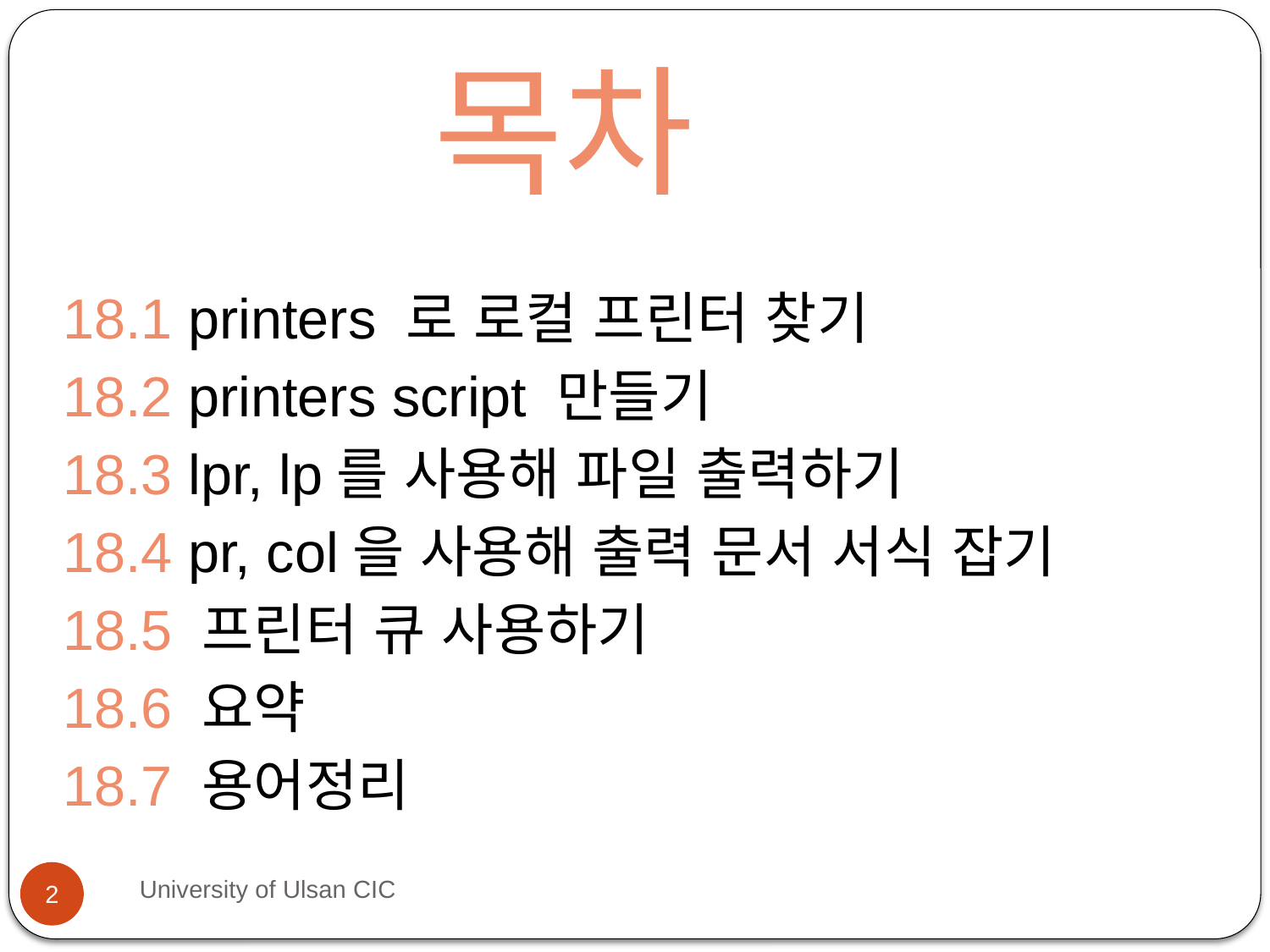

# 목차
 18.1 printers 로 로컬 프린터 찾기
 18.2 printers script 만들기
 18.3 lpr, lp를 사용해 파일 출력하기
 18.4 pr, col을 사용해 출력 문서 서식 잡기
 18.5 프린터 큐 사용하기
 18.6 요약
 18.7 용어정리
University of Ulsan CIC
2